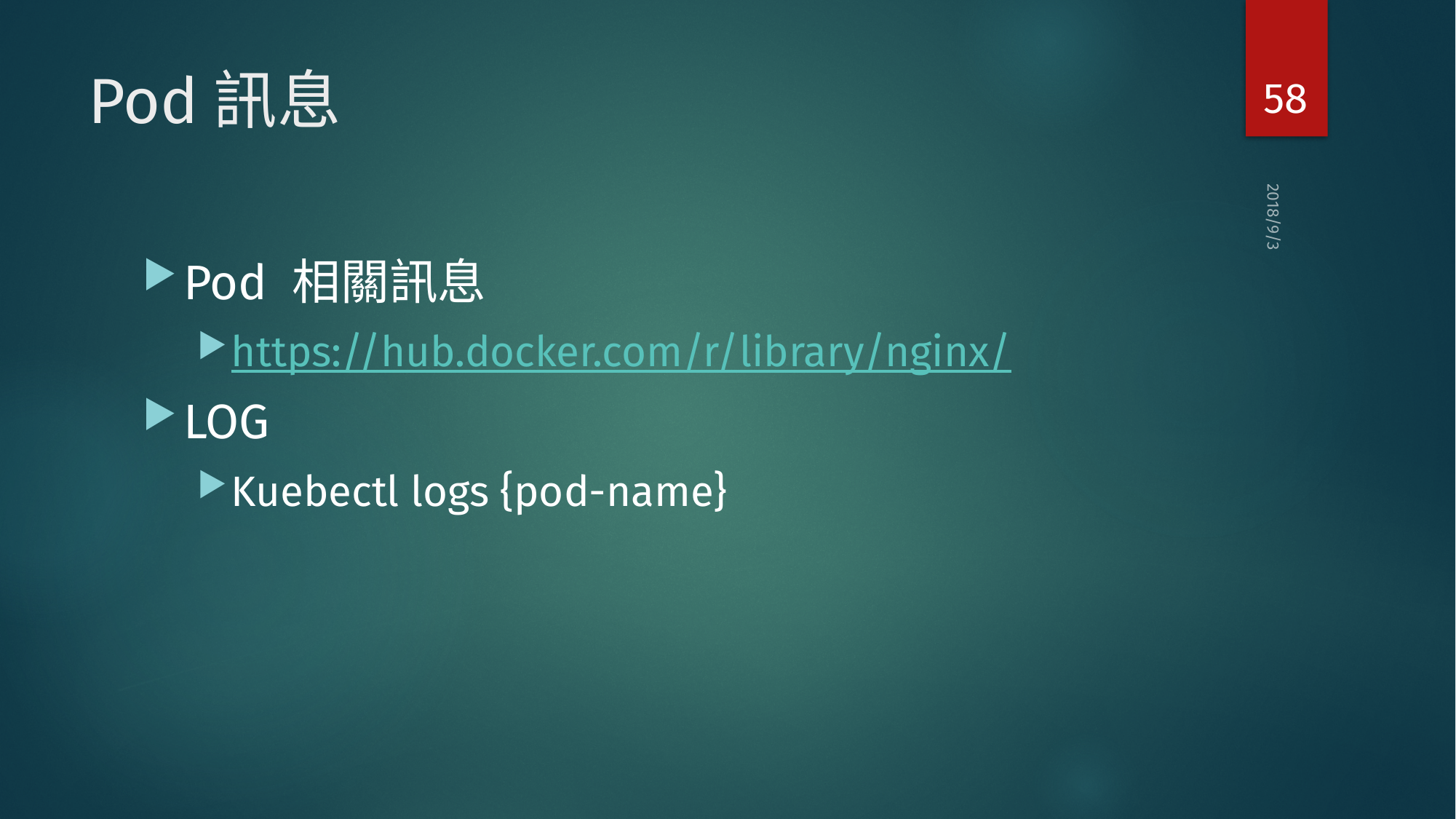

58
# Pod訊息
2018/9/3
Pod 相關訊息
https://hub.docker.com/r/library/nginx/
LOG
Kuebectl logs {pod-name}